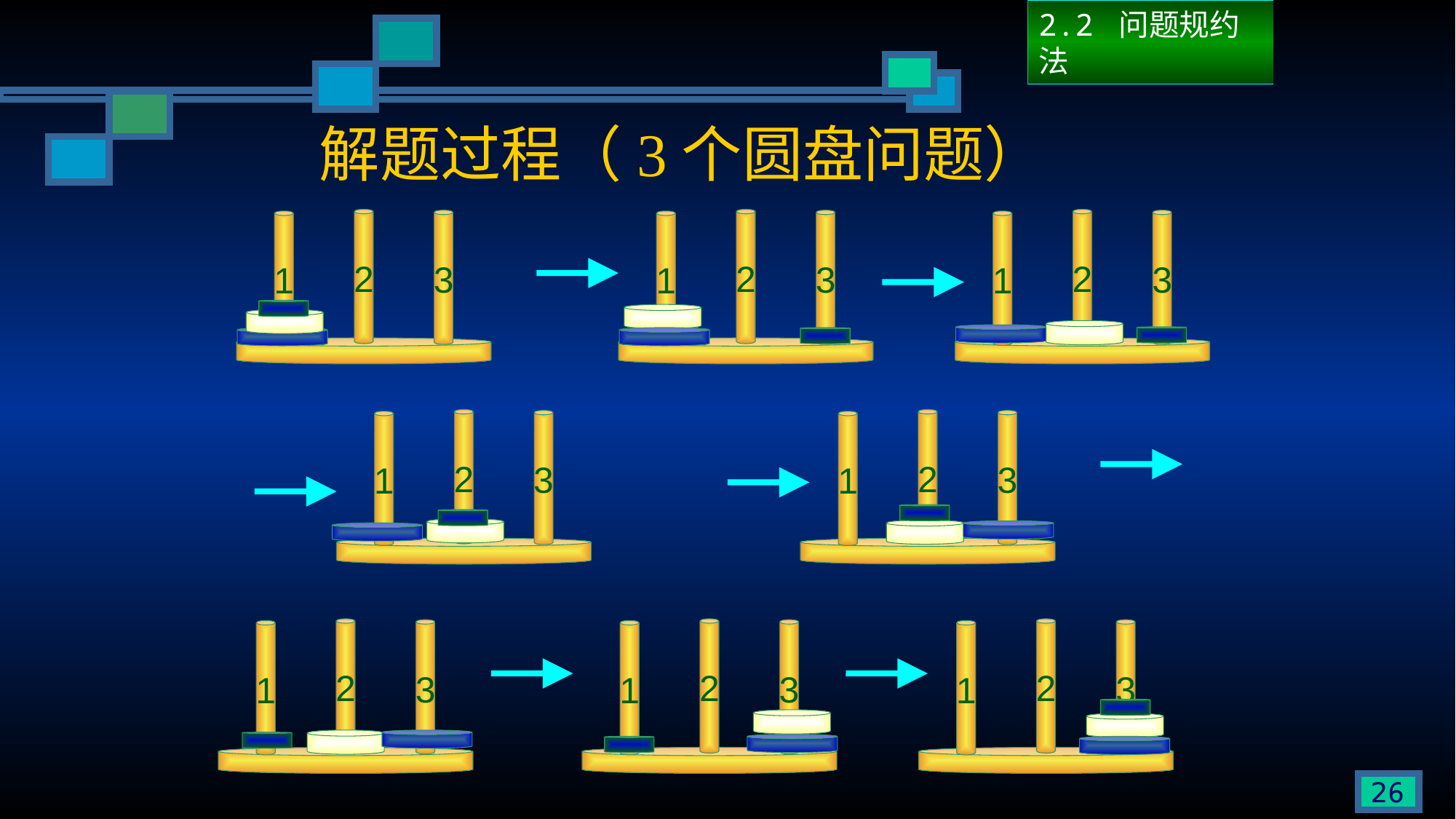

2.2 问题规约法
# 解题过程（3个圆盘问题）
2
3
1

2
3
1

2
3
1

2
3
1

2
3
1

2
3
1

2
3
1

2
3
1

26